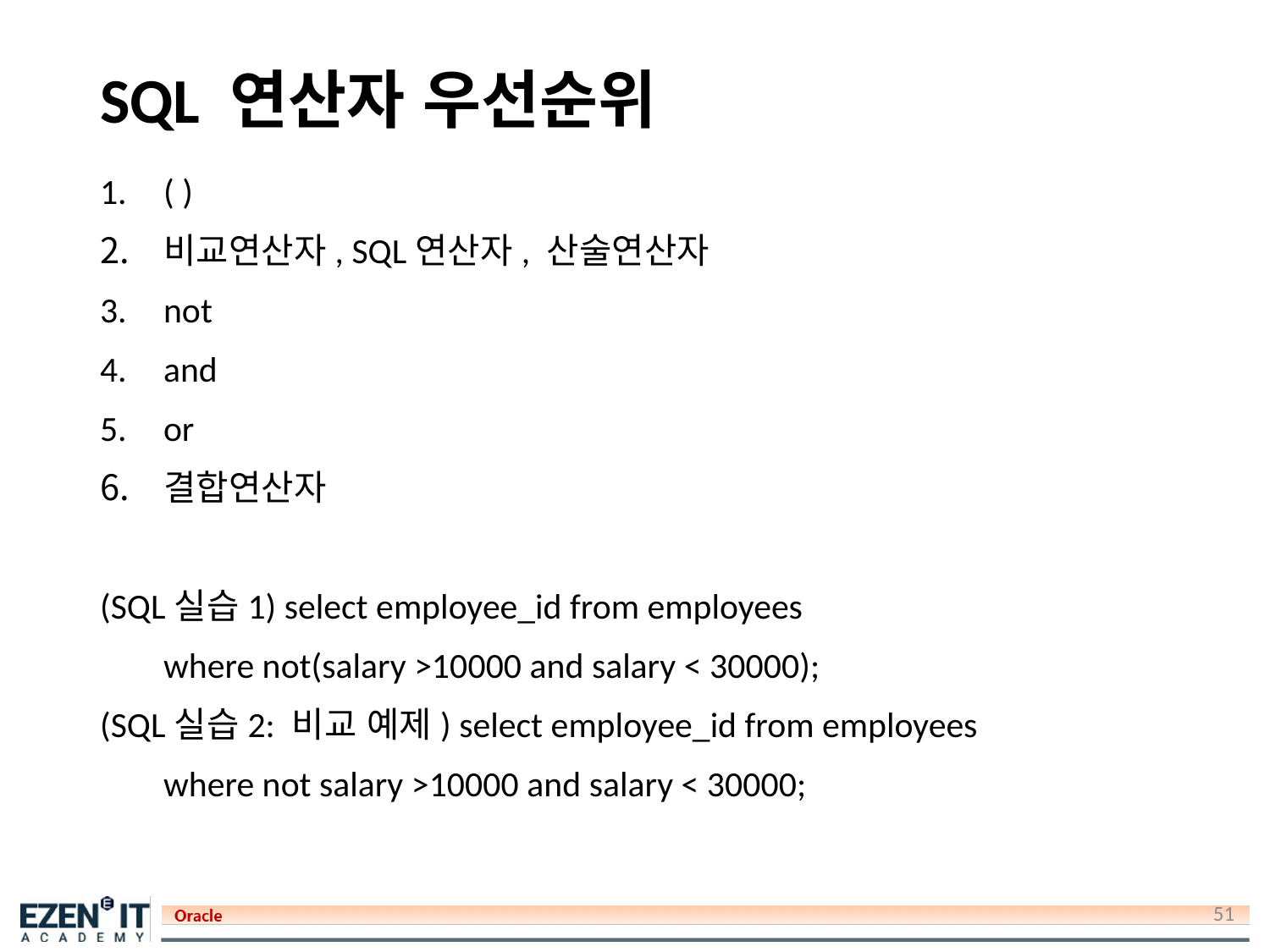

# SQL 연산자 우선순위
( )
비교연산자, SQL연산자, 산술연산자
not
and
or
결합연산자

(SQL실습1) select employee_id from employees
where not(salary >10000 and salary < 30000);
(SQL실습2: 비교 예제) select employee_id from employees
where not salary >10000 and salary < 30000;
51